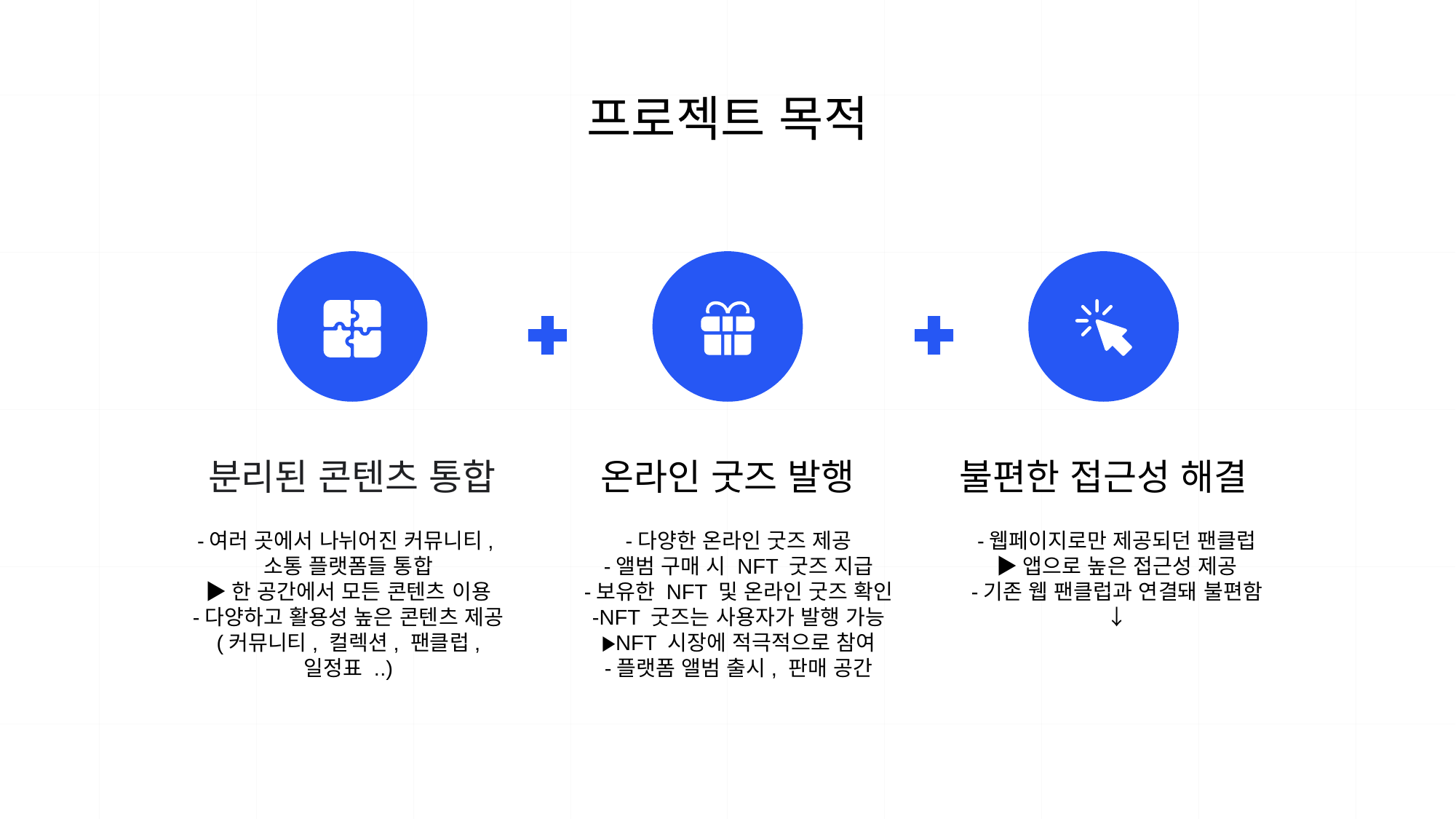

프로젝트 목적

분리된 콘텐츠 통합
온라인 굿즈 발행
불편한 접근성 해결
-여러 곳에서 나뉘어진 커뮤니티,
소통 플랫폼들 통합
▶한 공간에서 모든 콘텐츠 이용
-다양하고 활용성 높은 콘텐츠 제공
(커뮤니티, 컬렉션, 팬클럽, 일정표 ..)
-다양한 온라인 굿즈 제공
-앨범 구매 시 NFT 굿즈 지급
-보유한 NFT 및 온라인 굿즈 확인
-NFT 굿즈는 사용자가 발행 가능
▶NFT 시장에 적극적으로 참여
-플랫폼 앨범 출시, 판매 공간
-웹페이지로만 제공되던 팬클럽
▶앱으로 높은 접근성 제공
-기존 웹 팬클럽과 연결돼 불편함 ↓